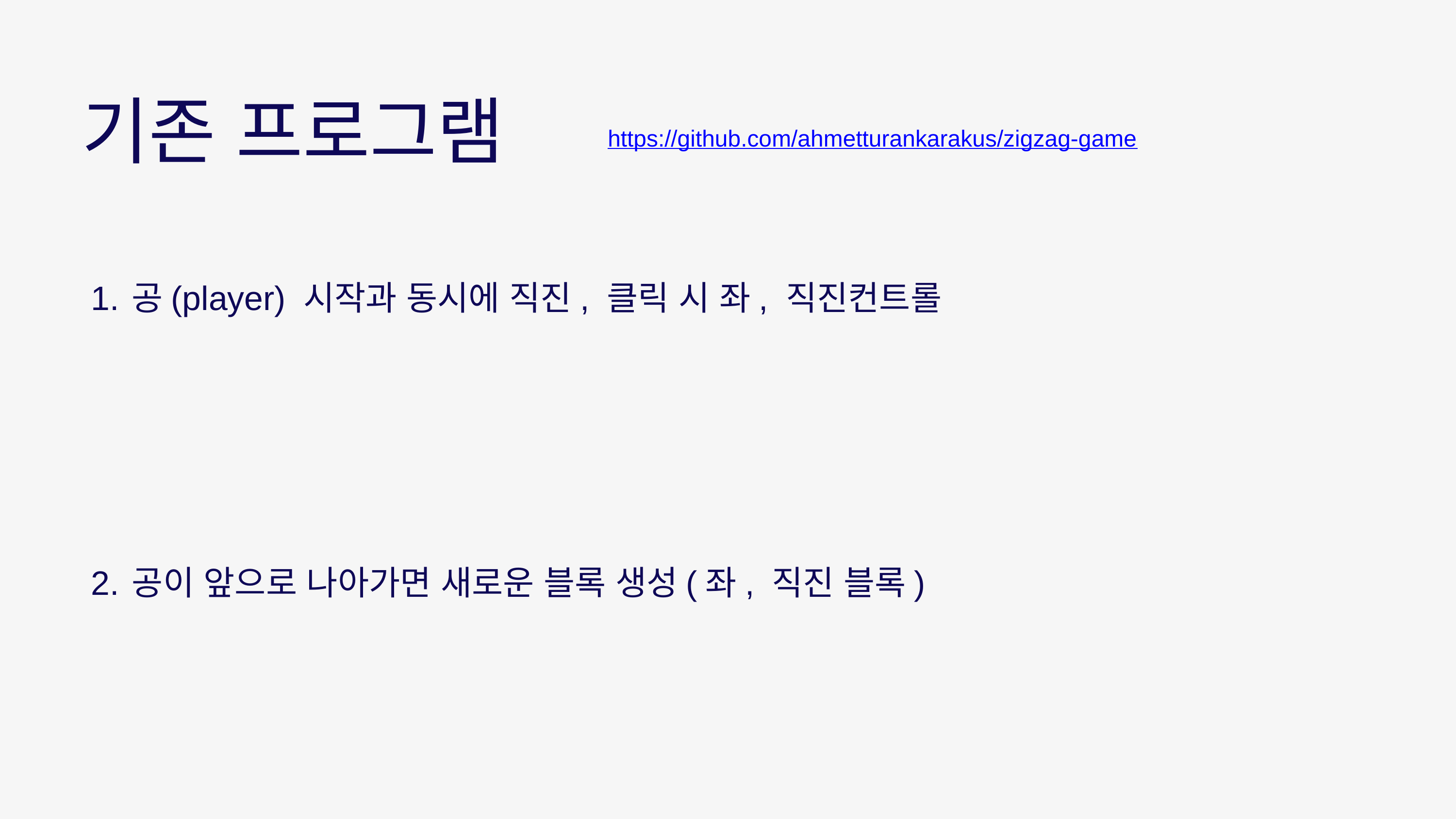

기존 프로그램
https://github.com/ahmetturankarakus/zigzag-game
공(player) 시작과 동시에 직진, 클릭 시 좌, 직진컨트롤

공이 앞으로 나아가면 새로운 블록 생성(좌, 직진 블록)